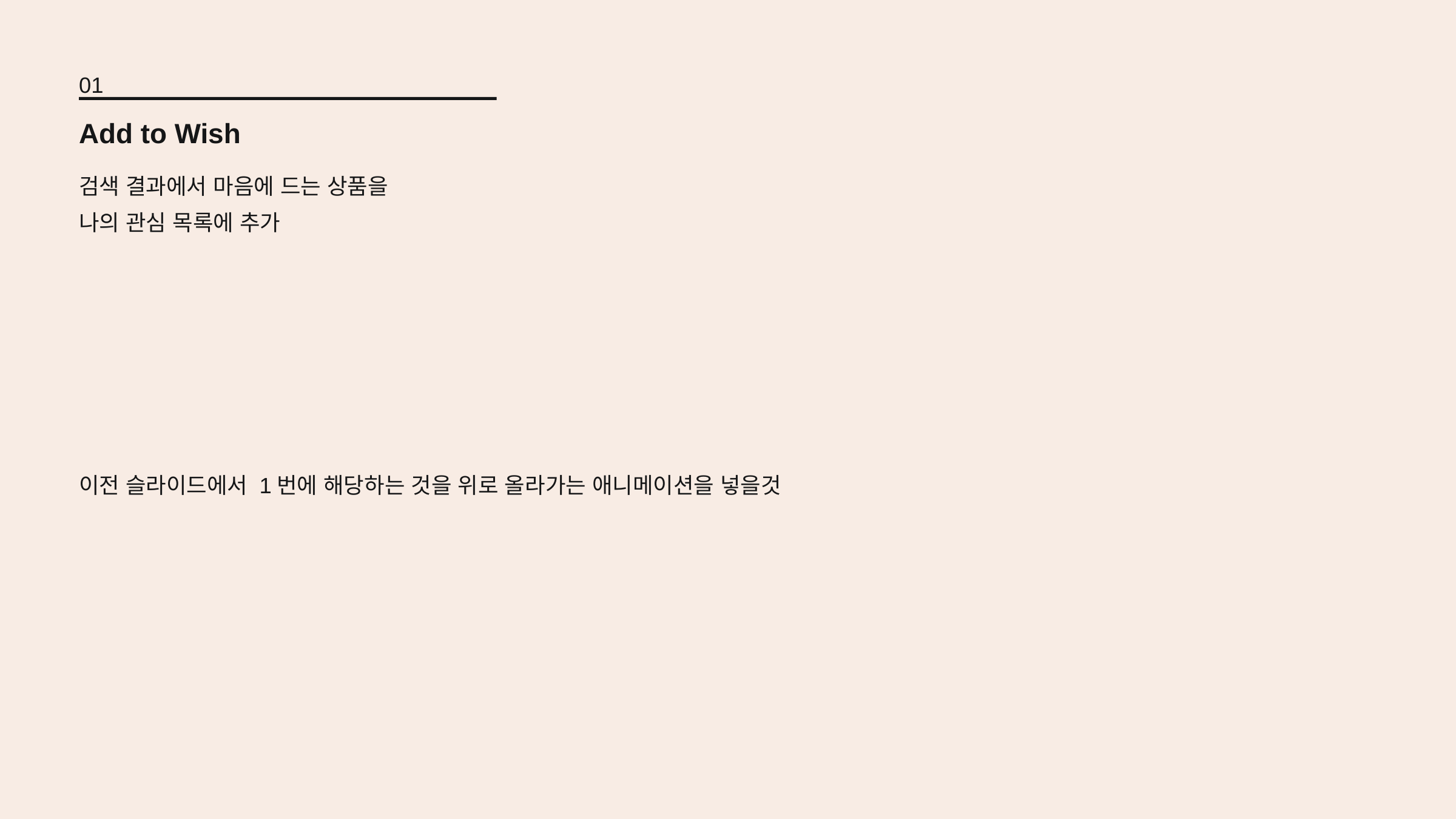

01

Add to Wish
검색 결과에서 마음에 드는 상품을
나의 관심 목록에 추가
이전 슬라이드에서 1번에 해당하는 것을 위로 올라가는 애니메이션을 넣을것